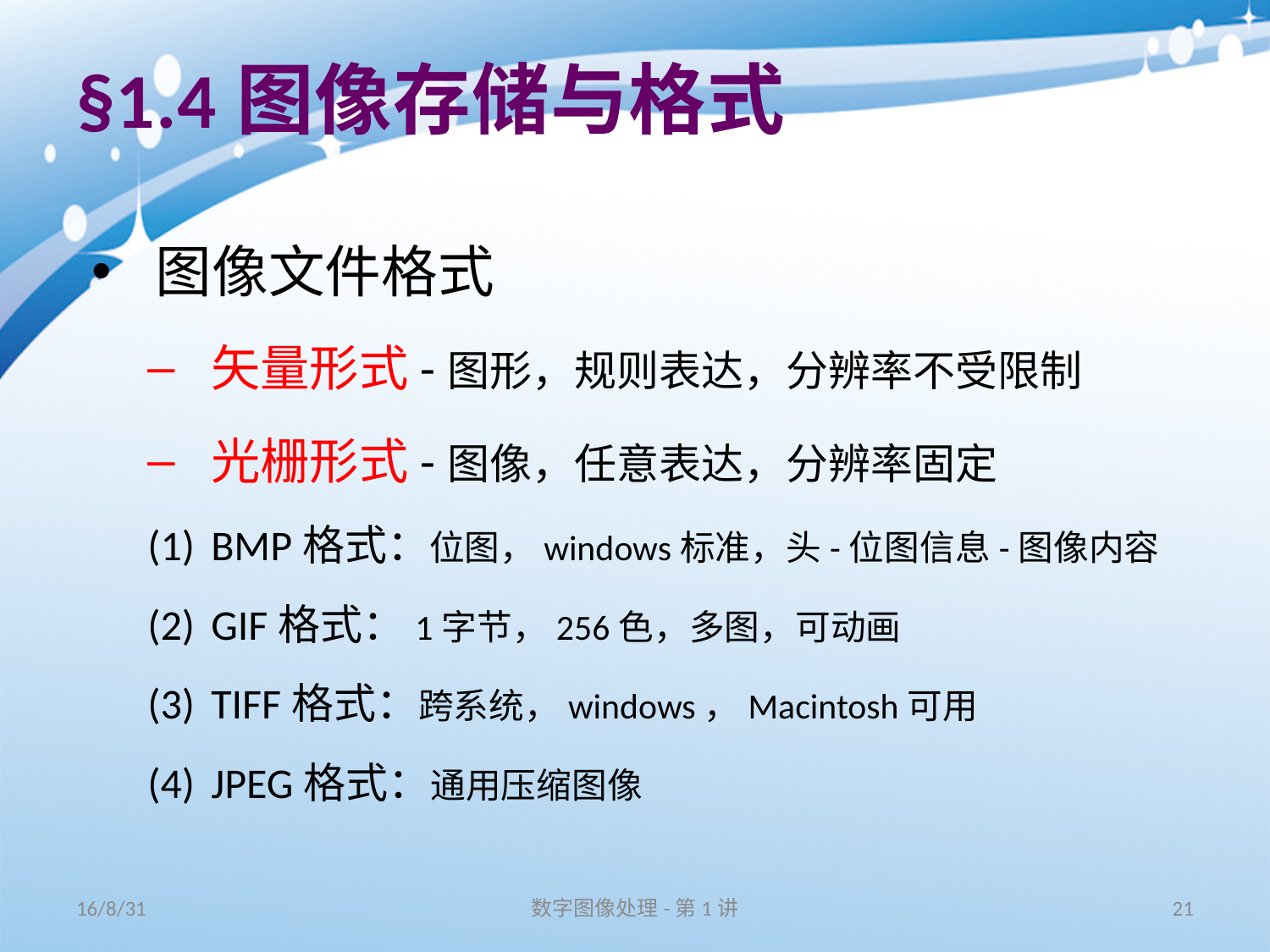

# §1.4图像存储与格式
图像文件格式
矢量形式-图形，规则表达，分辨率不受限制
光栅形式-图像，任意表达，分辨率固定
BMP格式：位图，windows标准，头-位图信息-图像内容
GIF格式：1字节，256色，多图，可动画
TIFF格式：跨系统，windows，Macintosh可用
JPEG格式：通用压缩图像
16/8/31
数字图像处理-第1讲
21